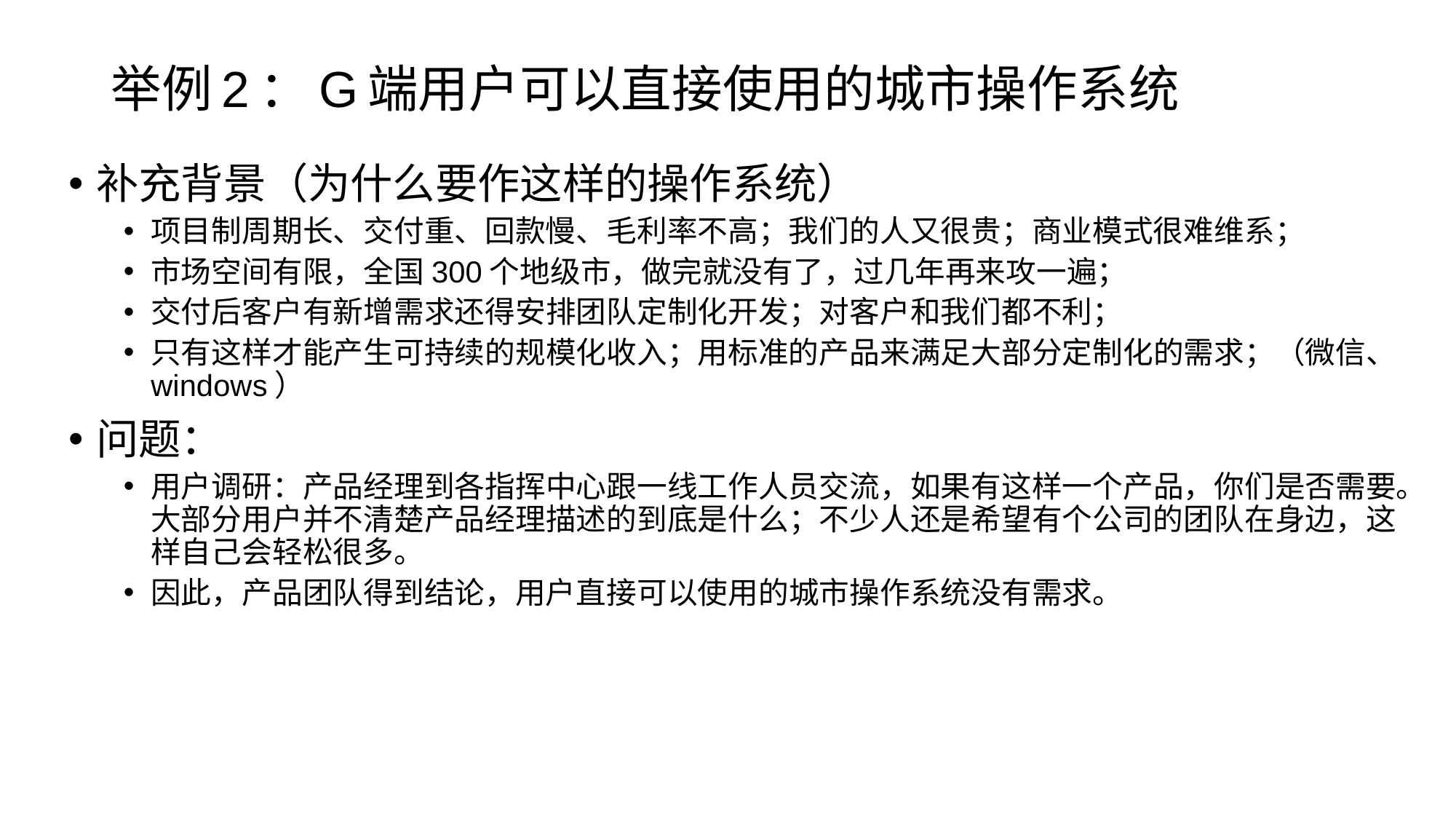

# 举例2：G端用户可以直接使用的城市操作系统
补充背景（为什么要作这样的操作系统）
项目制周期长、交付重、回款慢、毛利率不高；我们的人又很贵；商业模式很难维系；
市场空间有限，全国300个地级市，做完就没有了，过几年再来攻一遍；
交付后客户有新增需求还得安排团队定制化开发；对客户和我们都不利；
只有这样才能产生可持续的规模化收入；用标准的产品来满足大部分定制化的需求；（微信、windows）
问题：
用户调研：产品经理到各指挥中心跟一线工作人员交流，如果有这样一个产品，你们是否需要。大部分用户并不清楚产品经理描述的到底是什么；不少人还是希望有个公司的团队在身边，这样自己会轻松很多。
因此，产品团队得到结论，用户直接可以使用的城市操作系统没有需求。